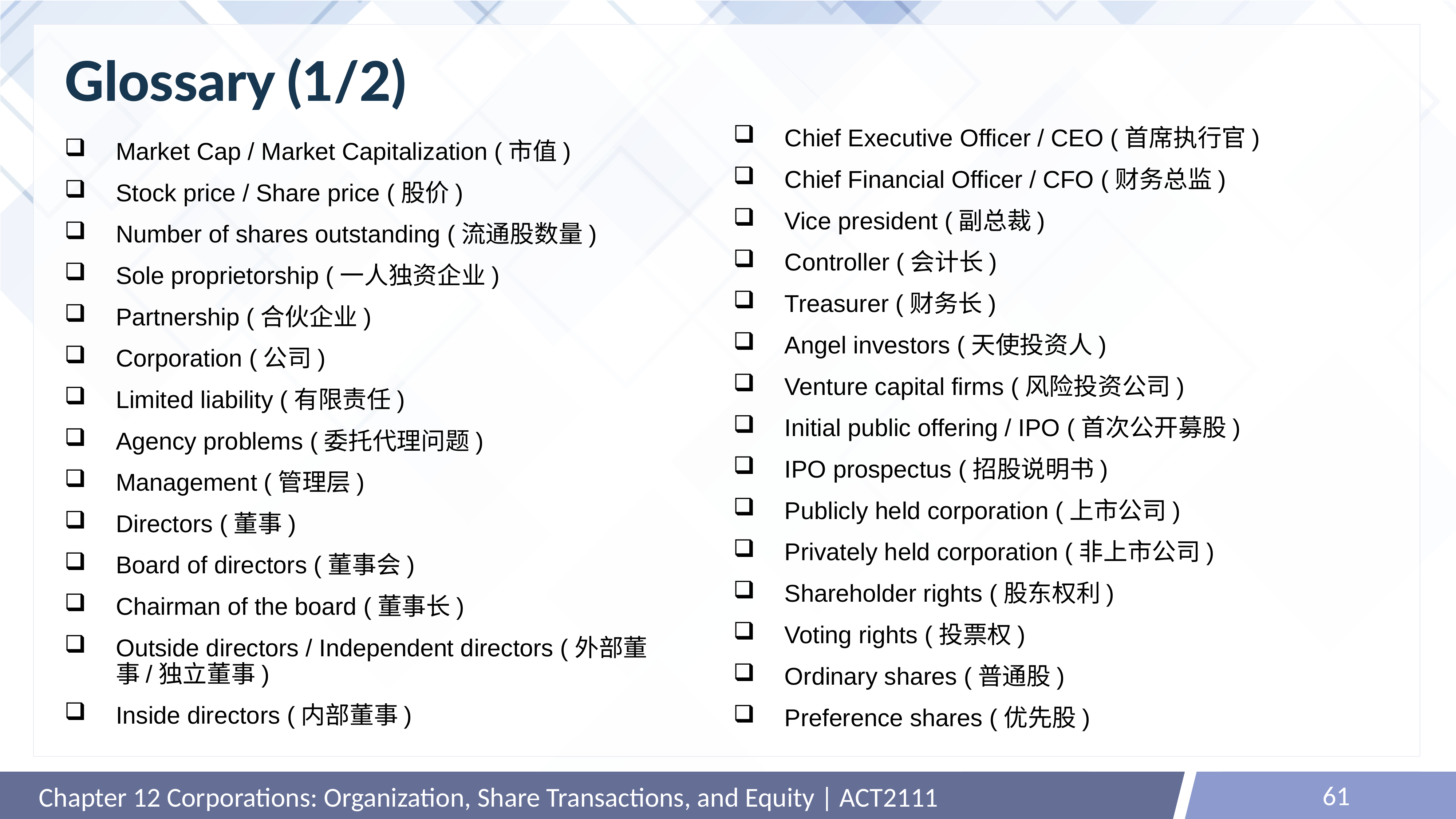

# Glossary (1/2)
Chief Executive Officer / CEO (首席执行官)
Chief Financial Officer / CFO (财务总监)
Vice president (副总裁)
Controller (会计长)
Treasurer (财务长)
Angel investors (天使投资人)
Venture capital firms (风险投资公司)
Initial public offering / IPO (首次公开募股)
IPO prospectus (招股说明书)
Publicly held corporation (上市公司)
Privately held corporation (非上市公司)
Shareholder rights (股东权利)
Voting rights (投票权)
Ordinary shares (普通股)
Preference shares (优先股)
Market Cap / Market Capitalization (市值)
Stock price / Share price (股价)
Number of shares outstanding (流通股数量)
Sole proprietorship (一人独资企业)
Partnership (合伙企业)
Corporation (公司)
Limited liability (有限责任)
Agency problems (委托代理问题)
Management (管理层)
Directors (董事)
Board of directors (董事会)
Chairman of the board (董事长)
Outside directors / Independent directors (外部董事/独立董事)
Inside directors (内部董事)
61
Chapter 12 Corporations: Organization, Share Transactions, and Equity | ACT2111